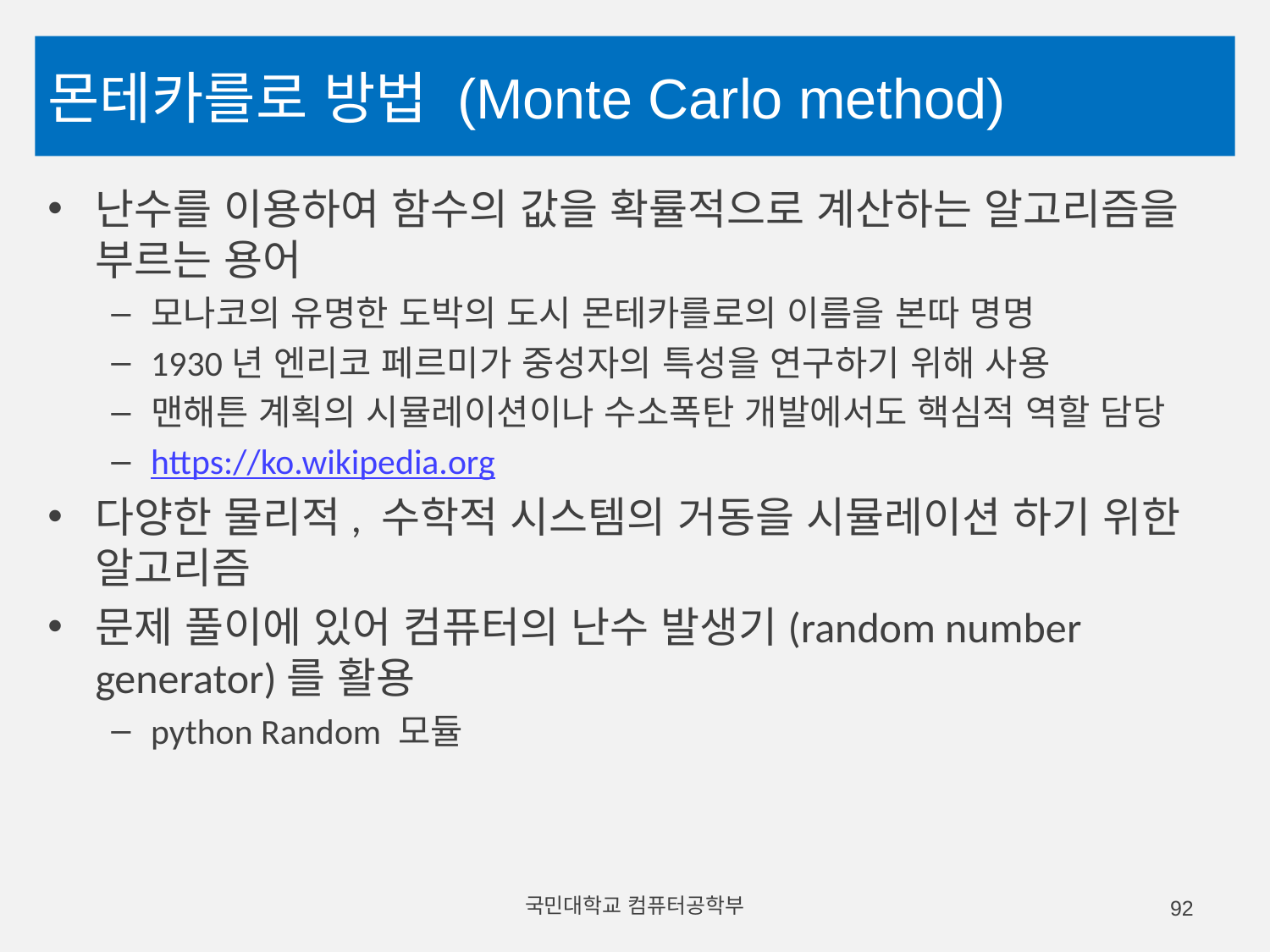

# 몬테카를로 방법 (Monte Carlo method)
난수를 이용하여 함수의 값을 확률적으로 계산하는 알고리즘을 부르는 용어
모나코의 유명한 도박의 도시 몬테카를로의 이름을 본따 명명
1930년 엔리코 페르미가 중성자의 특성을 연구하기 위해 사용
맨해튼 계획의 시뮬레이션이나 수소폭탄 개발에서도 핵심적 역할 담당
https://ko.wikipedia.org
다양한 물리적, 수학적 시스템의 거동을 시뮬레이션 하기 위한 알고리즘
문제 풀이에 있어 컴퓨터의 난수 발생기(random number generator)를 활용
python Random 모듈
국민대학교 컴퓨터공학부
92